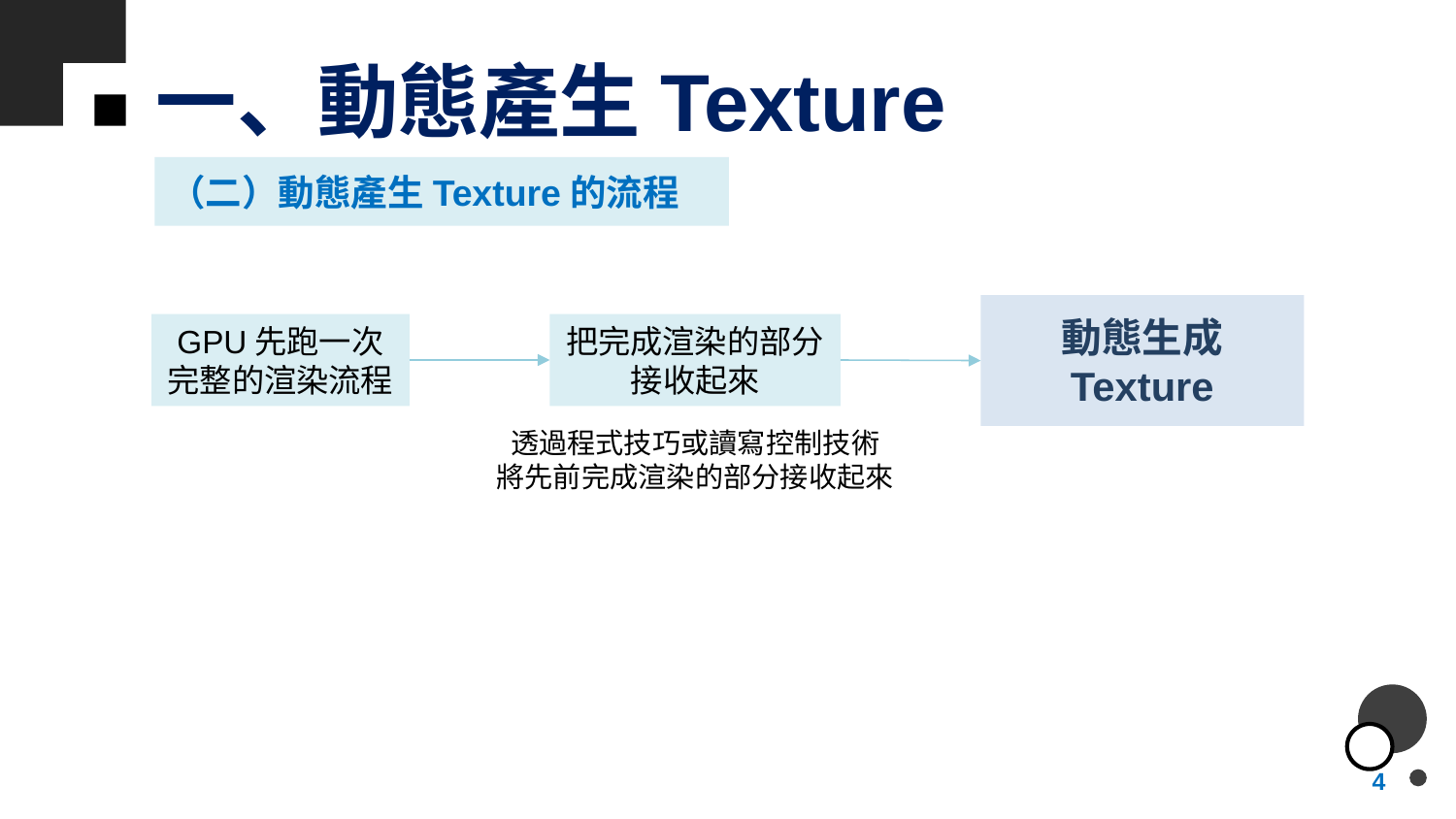

# 一、動態產生Texture
（二）動態產生Texture的流程
動態生成
Texture
GPU先跑一次
完整的渲染流程
把完成渲染的部分
接收起來
透過程式技巧或讀寫控制技術
將先前完成渲染的部分接收起來

4